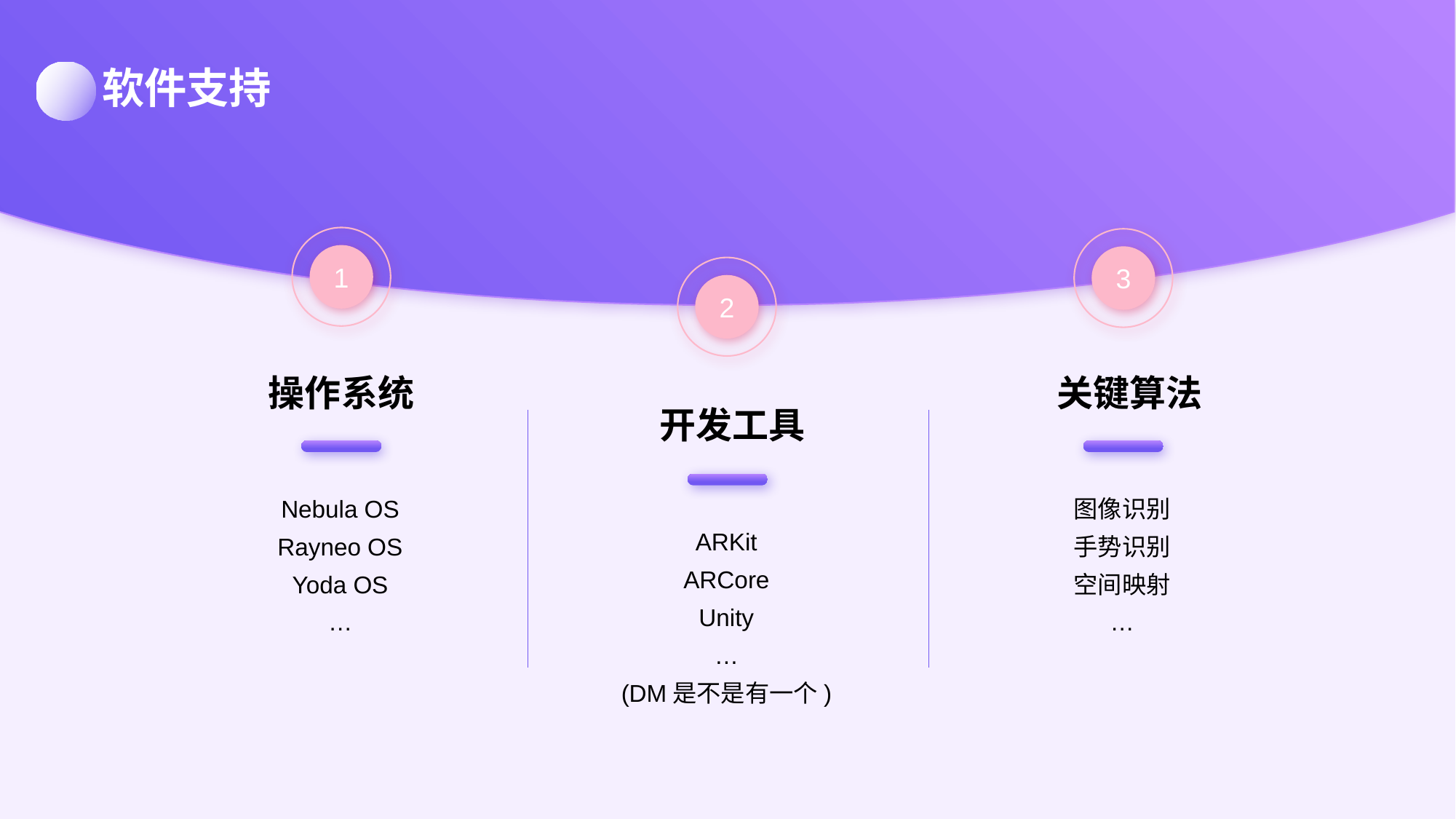

软件支持
关键算法
操作系统
开发工具

Nebula OS
Rayneo OS
Yoda OS
…
图像识别
手势识别
空间映射
…
ARKit
ARCore
Unity
…
(DM是不是有一个)